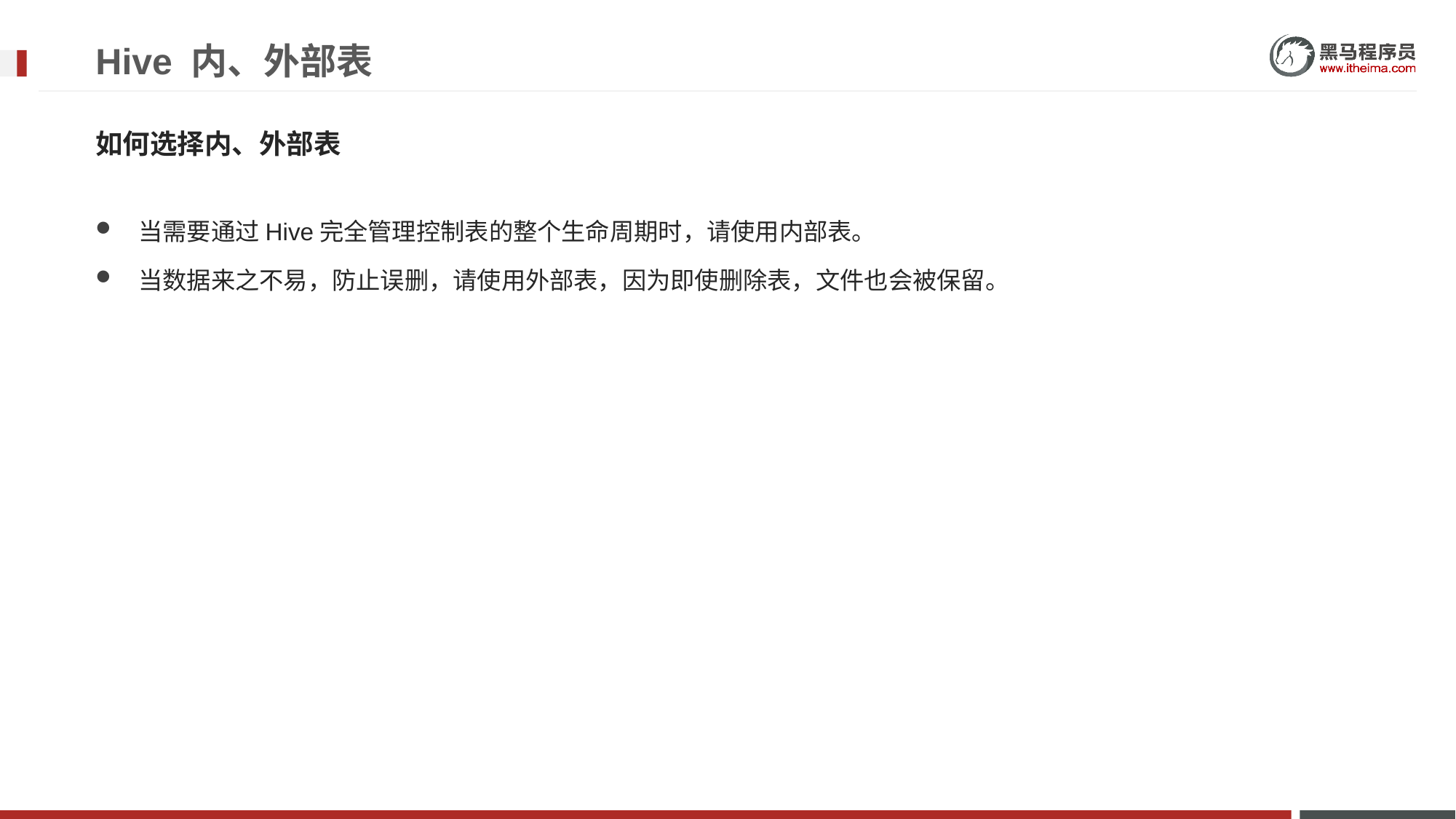

# Hive 内、外部表
如何选择内、外部表
当需要通过Hive完全管理控制表的整个生命周期时，请使用内部表。
当数据来之不易，防止误删，请使用外部表，因为即使删除表，文件也会被保留。